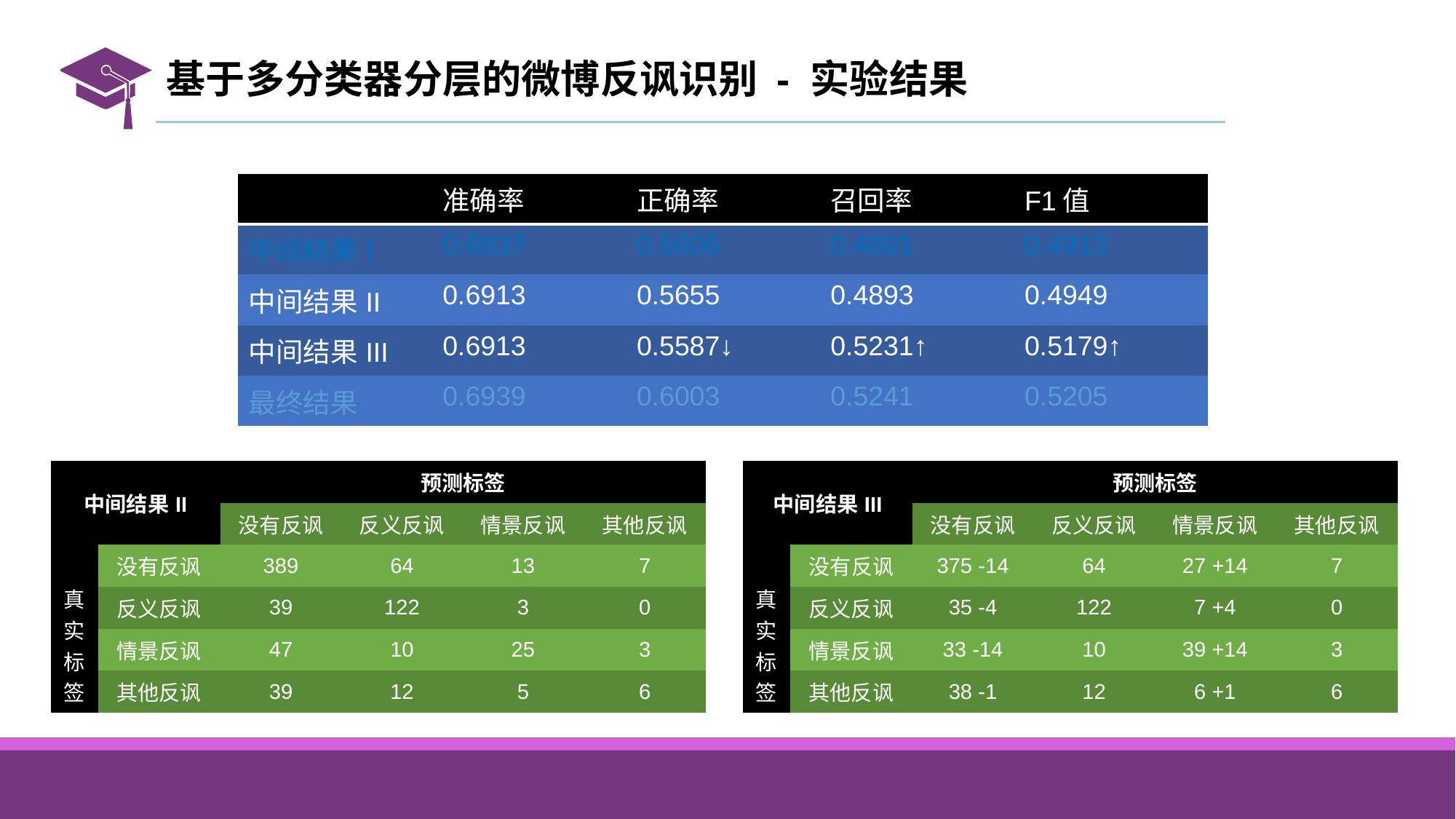

# 基于多分类器分层的微博反讽识别 - 实验结果

|  | 准确率 | 正确率 | 召回率 | F1值 |
| --- | --- | --- | --- | --- |
| 中间结果I | 0.6837 | 0.5606 | 0.4891 | 0.4913 |
| 中间结果II | 0.6913 | 0.5655 | 0.4893 | 0.4949 |
| 中间结果III | 0.6913 | 0.5587↓ | 0.5231↑ | 0.5179↑ |
| 最终结果 | 0.6939 | 0.6003 | 0.5241 | 0.5205 |
| 中间结果II |  | 预测标签 |  |  |  |
| --- | --- | --- | --- | --- | --- |
|  |  | 没有反讽 | 反义反讽 | 情景反讽 | 其他反讽 |
| 真实标签 | 没有反讽 | 389 | 64 | 13 | 7 |
|  | 反义反讽 | 39 | 122 | 3 | 0 |
|  | 情景反讽 | 47 | 10 | 25 | 3 |
|  | 其他反讽 | 39 | 12 | 5 | 6 |
| 中间结果III |  | 预测标签 |  |  |  |
| --- | --- | --- | --- | --- | --- |
|  |  | 没有反讽 | 反义反讽 | 情景反讽 | 其他反讽 |
| 真实标签 | 没有反讽 | 375 -14 | 64 | 27 +14 | 7 |
|  | 反义反讽 | 35 -4 | 122 | 7 +4 | 0 |
|  | 情景反讽 | 33 -14 | 10 | 39 +14 | 3 |
|  | 其他反讽 | 38 -1 | 12 | 6 +1 | 6 |